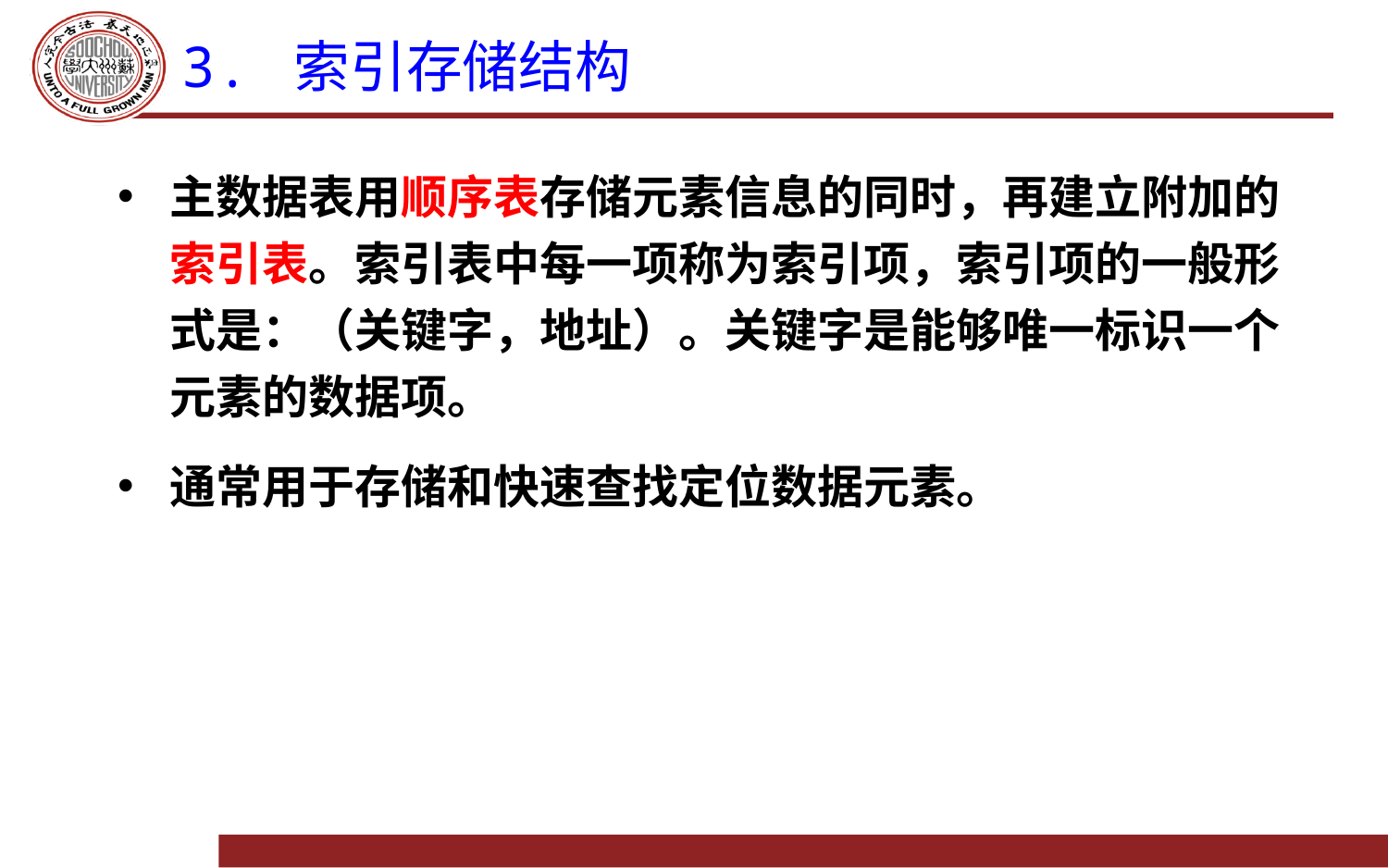

# 3. 索引存储结构
主数据表用顺序表存储元素信息的同时，再建立附加的索引表。索引表中每一项称为索引项，索引项的一般形式是：（关键字，地址）。关键字是能够唯一标识一个元素的数据项。
通常用于存储和快速查找定位数据元素。